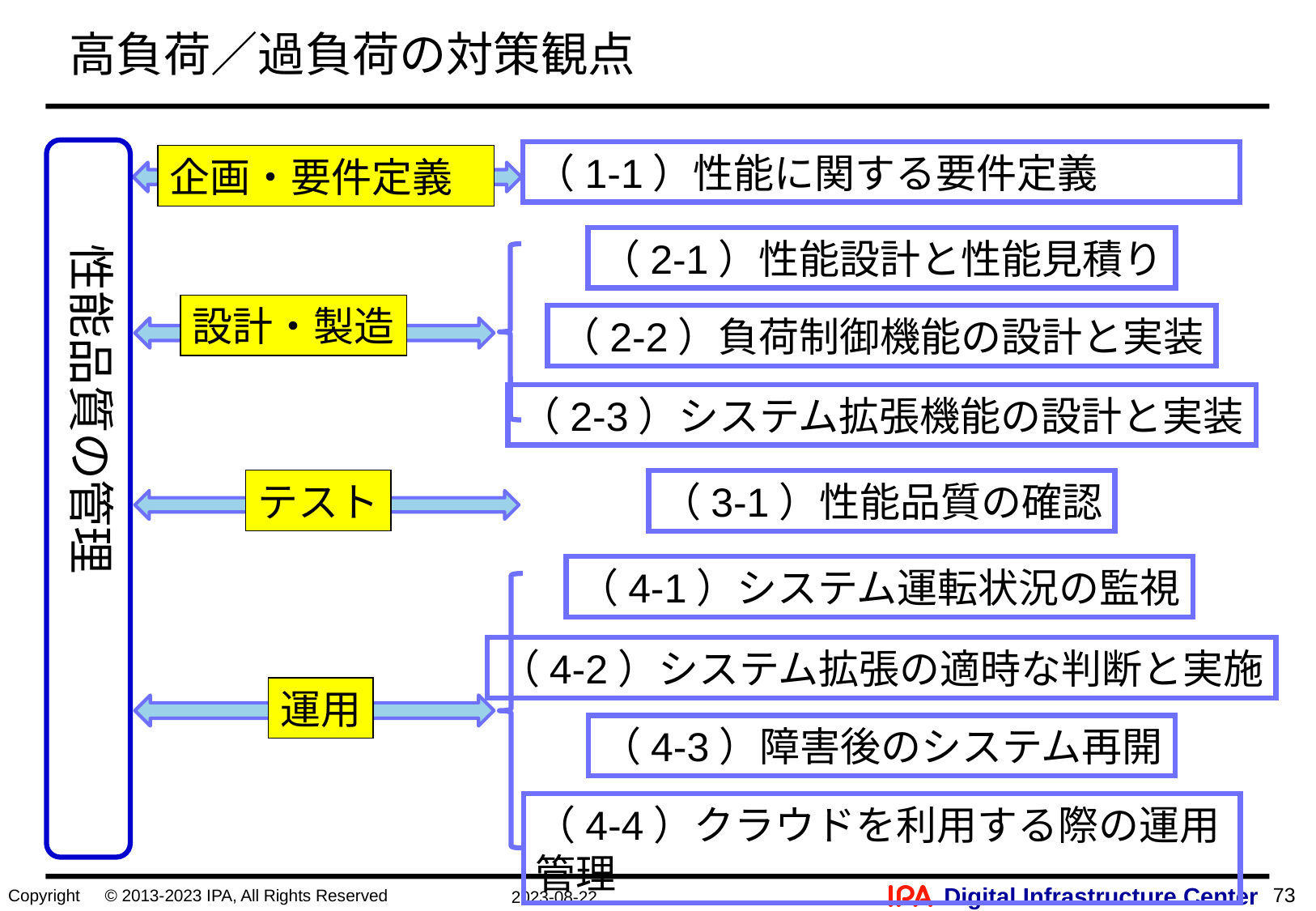

# 高負荷／過負荷の対策観点

（1-1）性能に関する要件定義
企画・要件定義

（2-1）性能設計と性能見積り
性能品質の管理

設計・製造
（2-2）負荷制御機能の設計と実装

（2-3）システム拡張機能の設計と実装
テスト
（3-1）性能品質の確認

（4-1）システム運転状況の監視

（4-2）システム拡張の適時な判断と実施
運用

（4-3）障害後のシステム再開
（4-4）クラウドを利用する際の運用管理